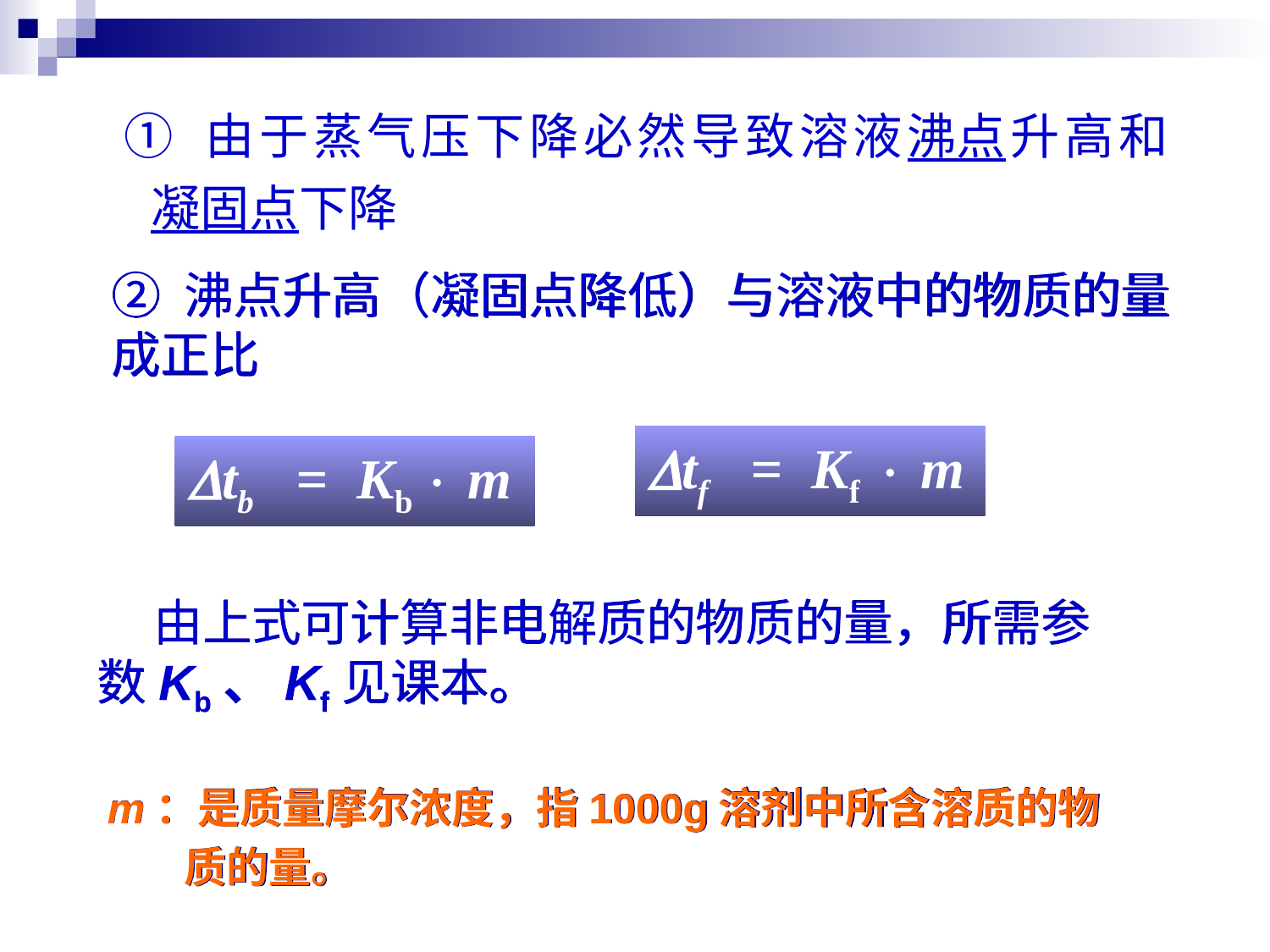

① 由于蒸气压下降必然导致溶液沸点升高和凝固点下降
② 沸点升高（凝固点降低）与溶液中的物质的量成正比
Δtf   =  Kf ⋅ m
Δtb   =  Kb ⋅ m
    由上式可计算非电解质的物质的量，所需参数Kb、Kf见课本。
m：是质量摩尔浓度，指1000g溶剂中所含溶质的物
       质的量。